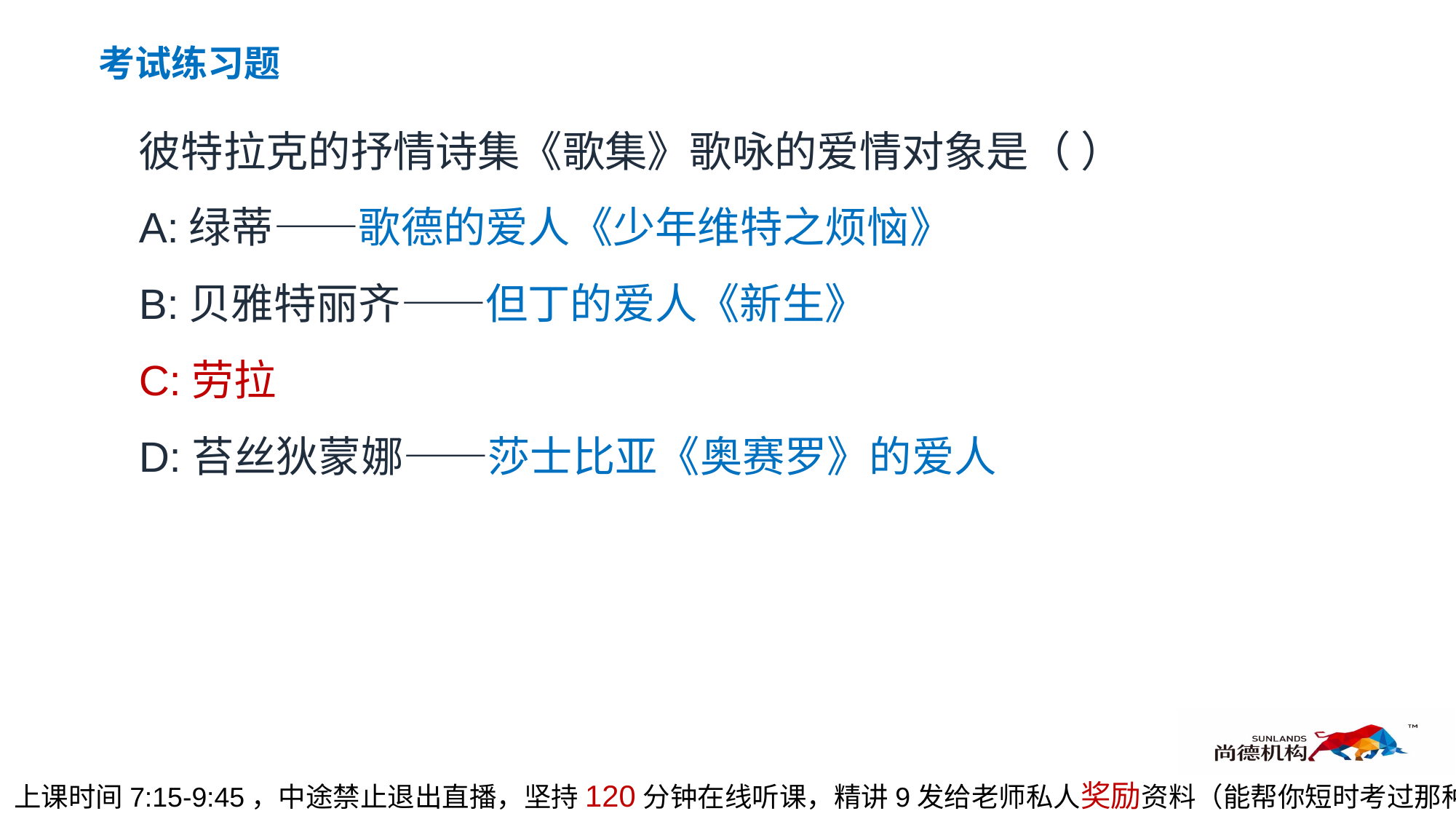

考试练习题
彼特拉克的抒情诗集《歌集》歌咏的爱情对象是（ ）
A:绿蒂——歌德的爱人《少年维特之烦恼》
B:贝雅特丽齐——但丁的爱人《新生》
C:劳拉
D:苔丝狄蒙娜——莎士比亚《奥赛罗》的爱人